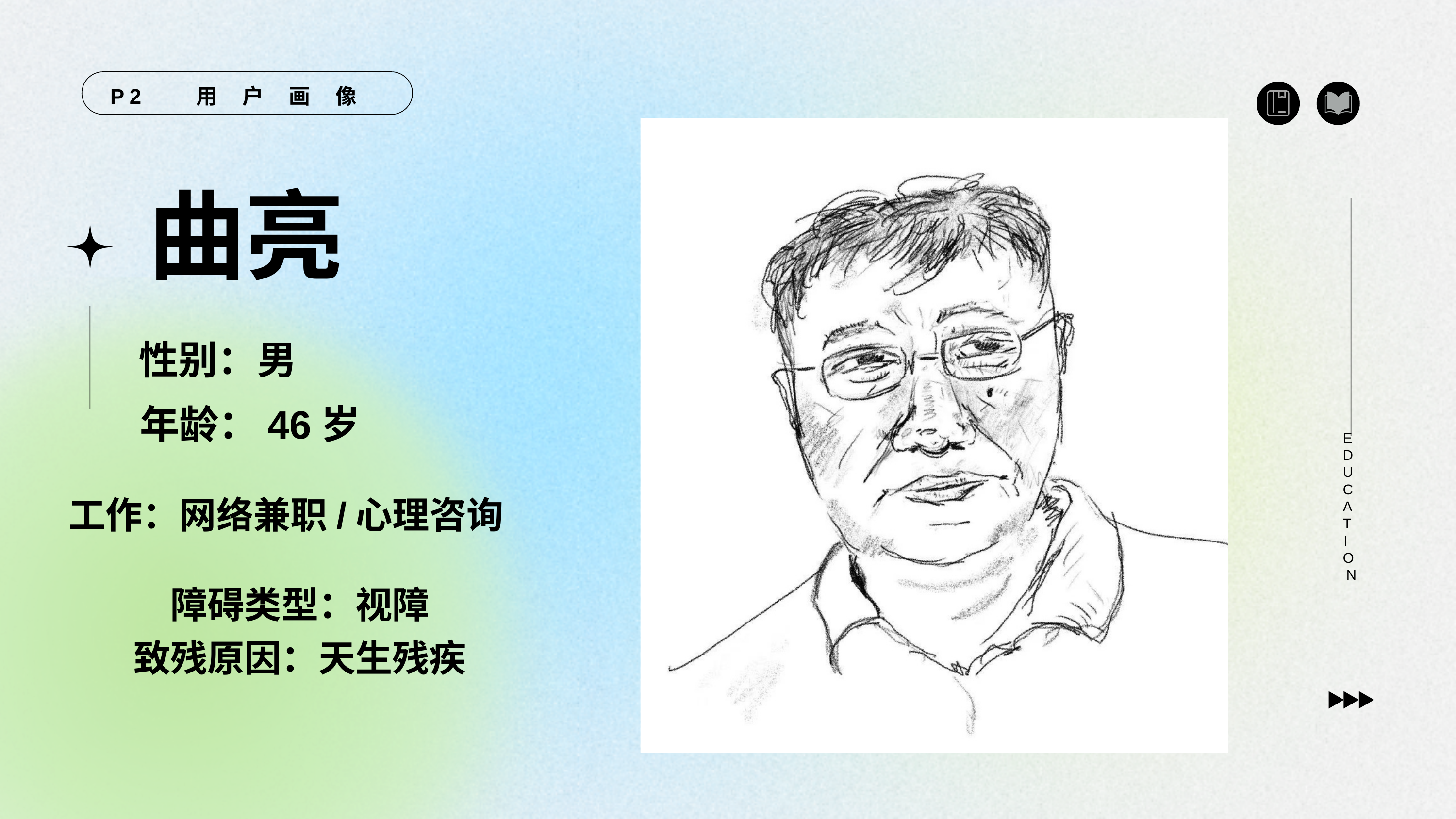

P2    用  户  画  像

曲亮

性别：男
年龄：46岁
EDUCATION
工作：网络兼职/心理咨询
障碍类型：视障
致残原因：天生残疾